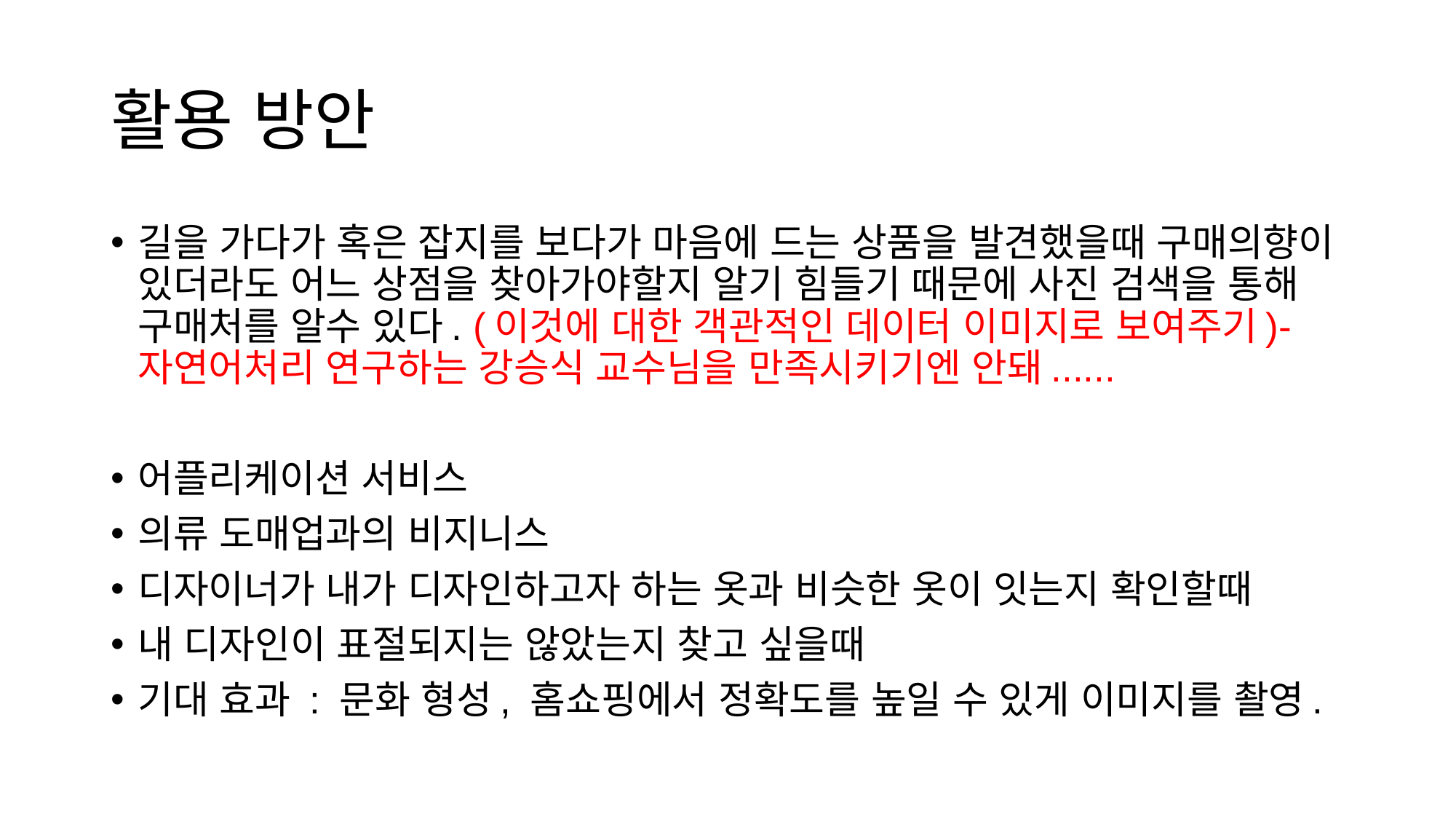

# 활용 방안
길을 가다가 혹은 잡지를 보다가 마음에 드는 상품을 발견했을때 구매의향이 있더라도 어느 상점을 찾아가야할지 알기 힘들기 때문에 사진 검색을 통해 구매처를 알수 있다. (이것에 대한 객관적인 데이터 이미지로 보여주기)- 자연어처리 연구하는 강승식 교수님을 만족시키기엔 안돼......

어플리케이션 서비스
의류 도매업과의 비지니스
디자이너가 내가 디자인하고자 하는 옷과 비슷한 옷이 잇는지 확인할때
내 디자인이 표절되지는 않았는지 찾고 싶을때
기대 효과 : 문화 형성, 홈쇼핑에서 정확도를 높일 수 있게 이미지를 촬영.